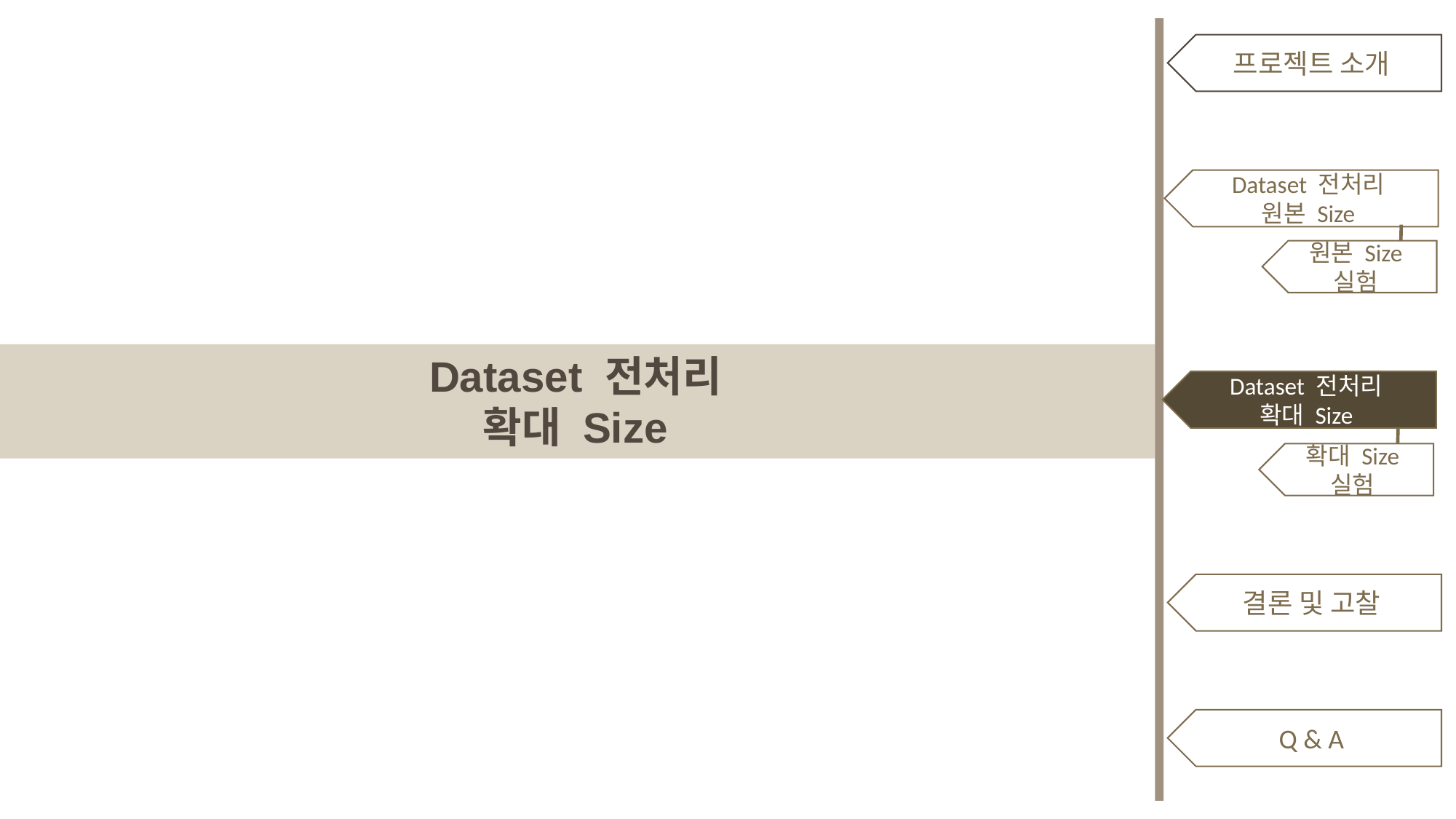

프로젝트 소개
Dataset 전처리
원본 Size
원본 Size
실험
Dataset 전처리
확대 Size
확대 Size
실험
결론 및 고찰
Q & A
Dataset 전처리
확대 Size